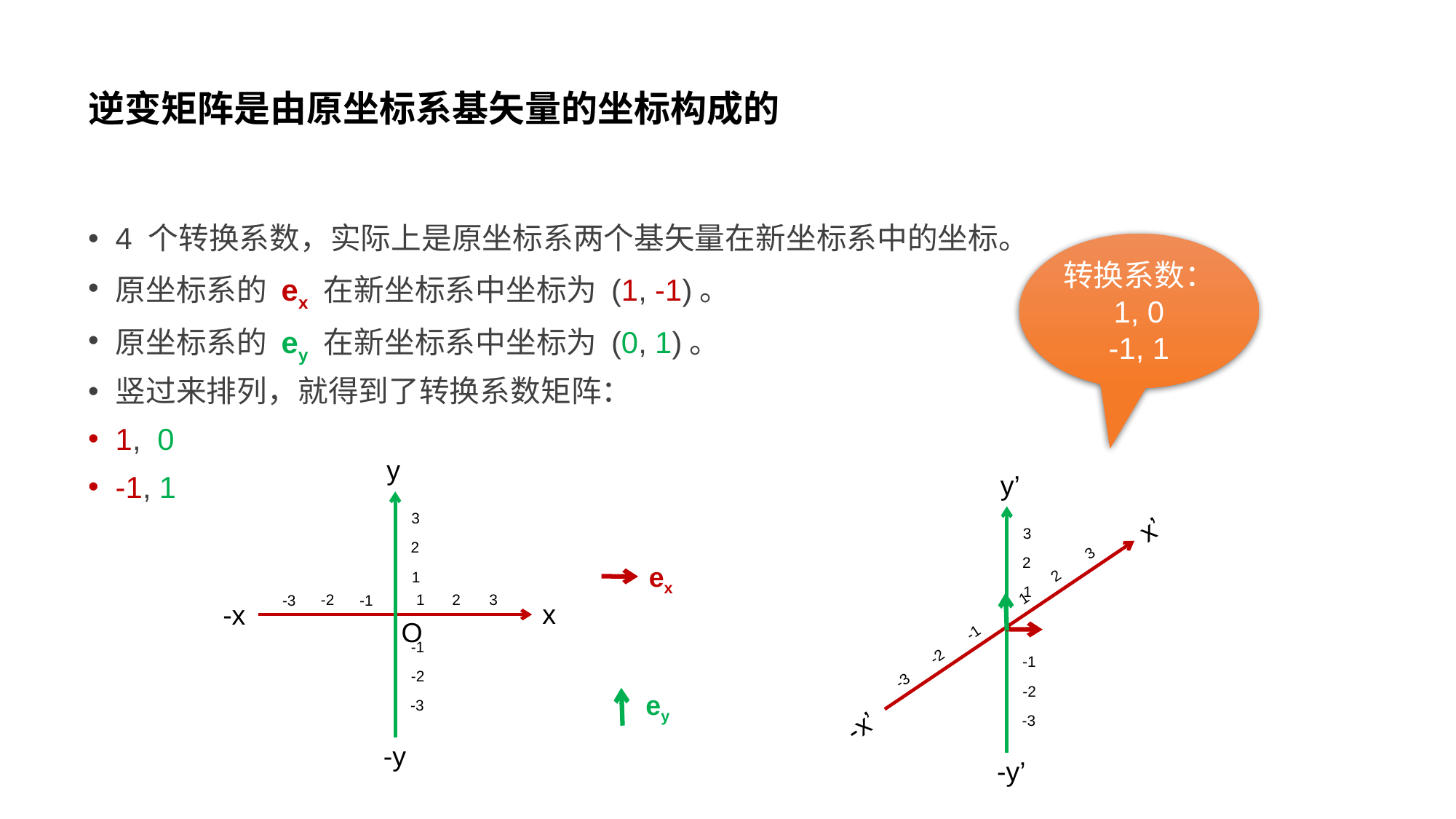

# 逆变矩阵是由原坐标系基矢量的坐标构成的
4 个转换系数，实际上是原坐标系两个基矢量在新坐标系中的坐标。
原坐标系的 ex 在新坐标系中坐标为 (1, -1)。
原坐标系的 ey 在新坐标系中坐标为 (0, 1)。
竖过来排列，就得到了转换系数矩阵：
1,  0
-1, 1
转换系数：
1, 0
-1, 1
y
3
2
1
-1
-2
-3
-y
y’
3
2
1
-1
-2
-3
-y’
2
-2
1
3
-3
-1
x’
-x’
ex
2
-2
1
3
-3
-1
x
-x
O
ey